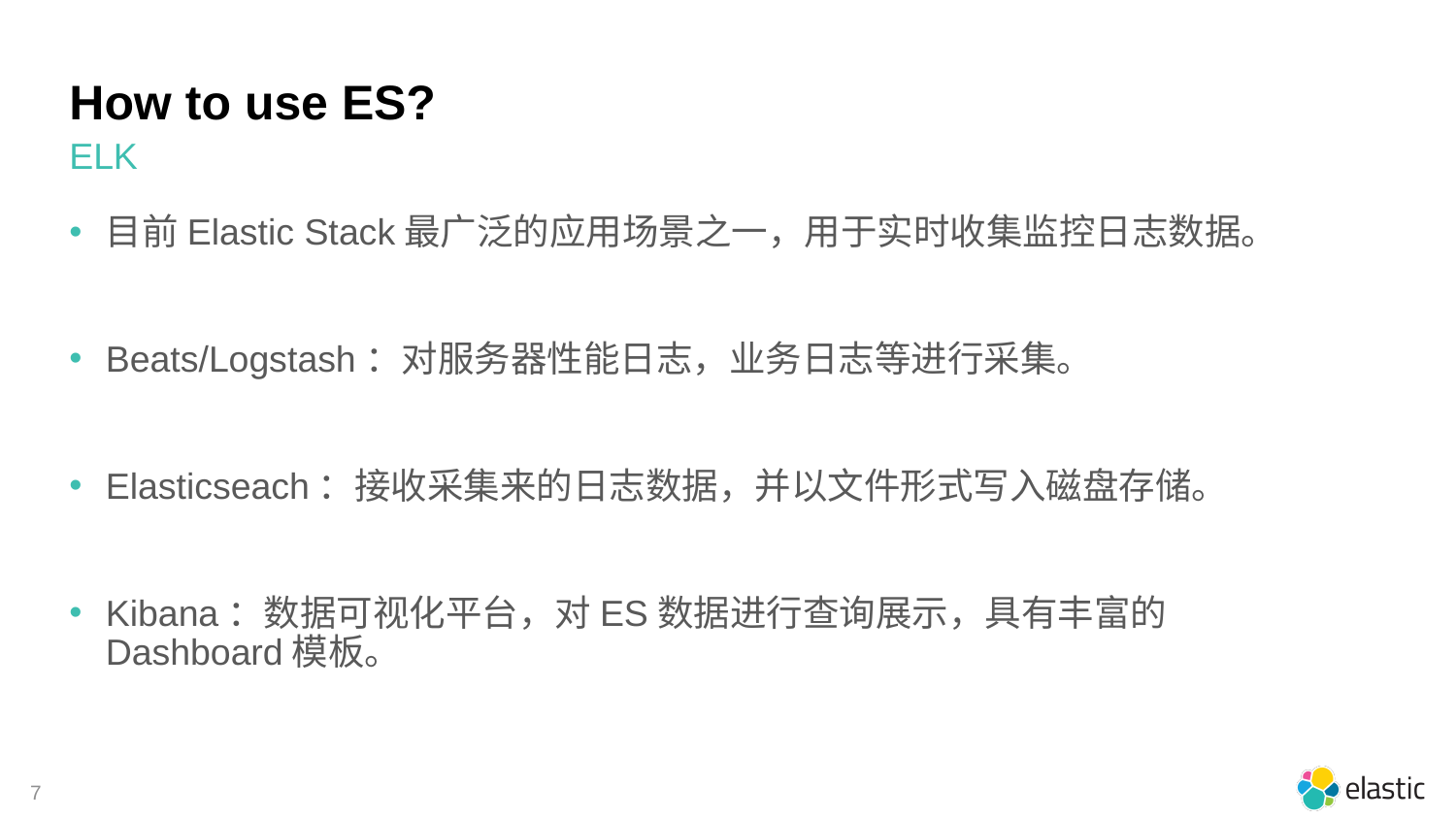

# How to use ES?
ELK

目前Elastic Stack最广泛的应用场景之一，用于实时收集监控日志数据。

Beats/Logstash：对服务器性能日志，业务日志等进行采集。

Elasticseach：接收采集来的日志数据，并以文件形式写入磁盘存储。

Kibana：数据可视化平台，对ES数据进行查询展示，具有丰富的Dashboard模板。